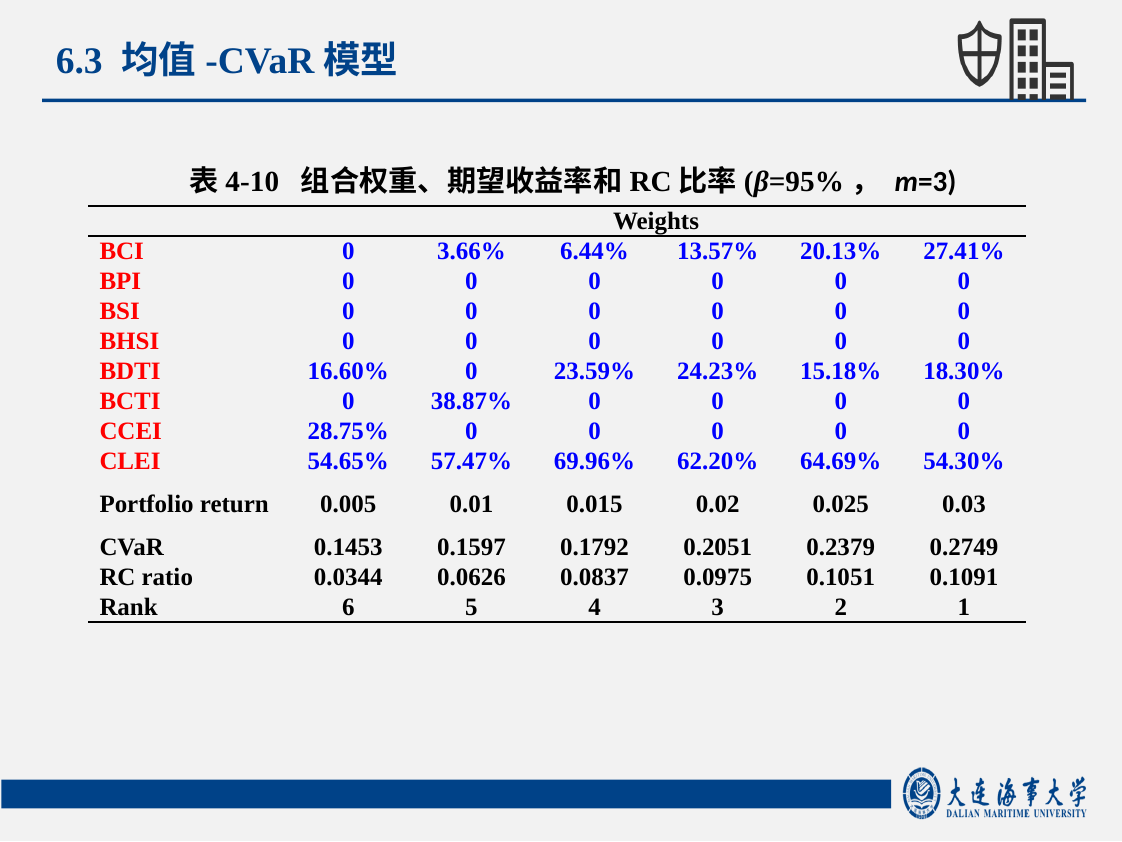

6.3 均值-CVaR模型
表4-10  组合权重、期望收益率和RC比率(β=95%， m=3)
|  | Weights |  |  |  |  |  |
| --- | --- | --- | --- | --- | --- | --- |
| BCI | 0 | 3.66% | 6.44% | 13.57% | 20.13% | 27.41% |
| BPI | 0 | 0 | 0 | 0 | 0 | 0 |
| BSI | 0 | 0 | 0 | 0 | 0 | 0 |
| BHSI | 0 | 0 | 0 | 0 | 0 | 0 |
| BDTI | 16.60% | 0 | 23.59% | 24.23% | 15.18% | 18.30% |
| BCTI | 0 | 38.87% | 0 | 0 | 0 | 0 |
| CCEI | 28.75% | 0 | 0 | 0 | 0 | 0 |
| CLEI | 54.65% | 57.47% | 69.96% | 62.20% | 64.69% | 54.30% |
| Portfolio return | 0.005 | 0.01 | 0.015 | 0.02 | 0.025 | 0.03 |
| CVaR | 0.1453 | 0.1597 | 0.1792 | 0.2051 | 0.2379 | 0.2749 |
| RC ratio | 0.0344 | 0.0626 | 0.0837 | 0.0975 | 0.1051 | 0.1091 |
| Rank | 6 | 5 | 4 | 3 | 2 | 1 |